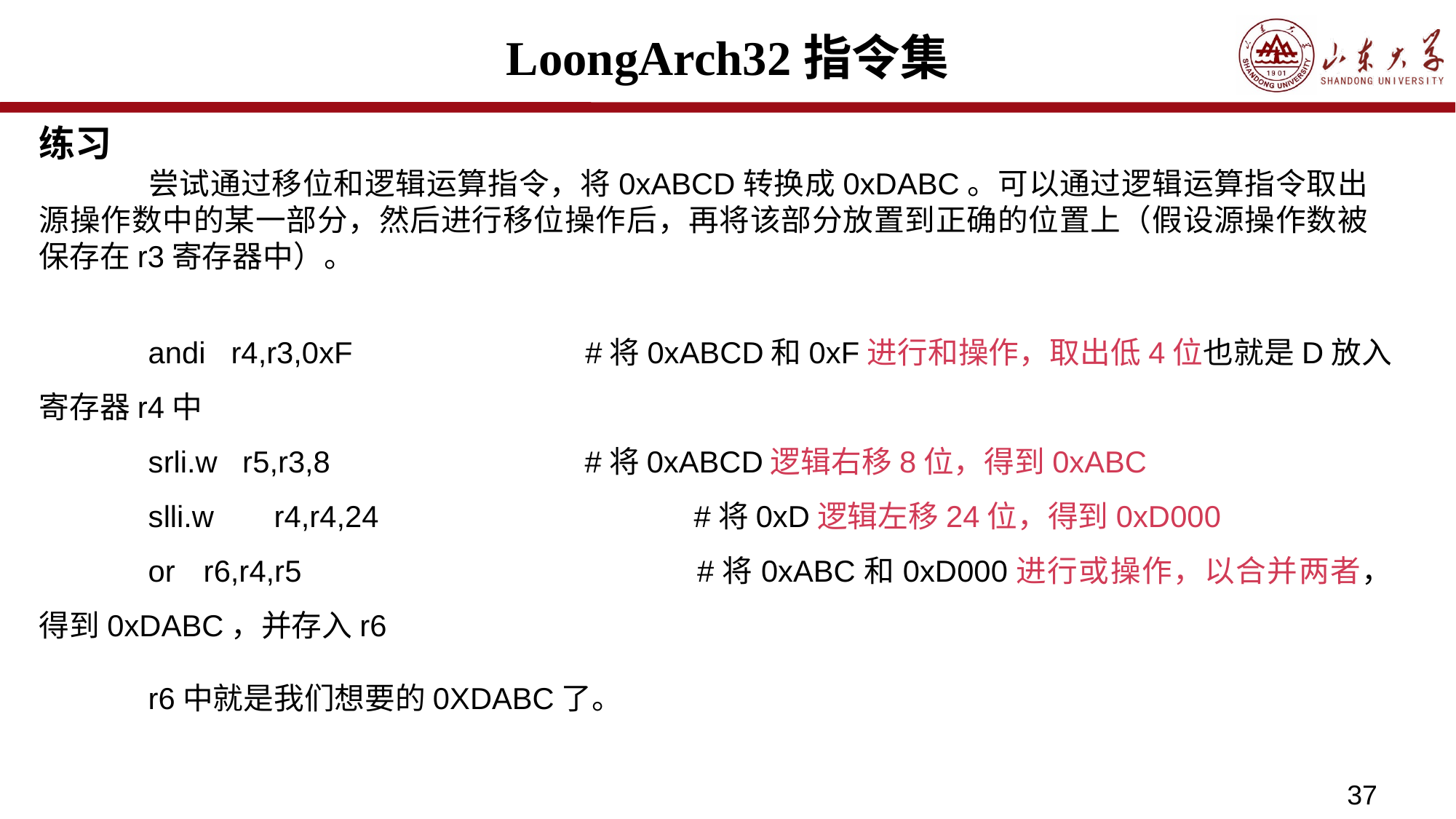

# LoongArch32指令集
练习
	尝试通过移位和逻辑运算指令，将0xABCD转换成0xDABC。可以通过逻辑运算指令取出源操作数中的某一部分，然后进行移位操作后，再将该部分放置到正确的位置上（假设源操作数被保存在r3寄存器中）。
	andi   r4,r3,0xF			#将0xABCD和0xF进行和操作，取出低4位也就是D放入寄存器r4中
	srli.w   r5,r3,8			#将0xABCD逻辑右移8位，得到0xABC
	slli.w	  r4,r4,24			#将0xD逻辑左移24位，得到0xD000
	or   r6,r4,r5				#将0xABC和0xD000进行或操作，以合并两者，得到0xDABC，并存入r6

	r6中就是我们想要的0XDABC了。

37